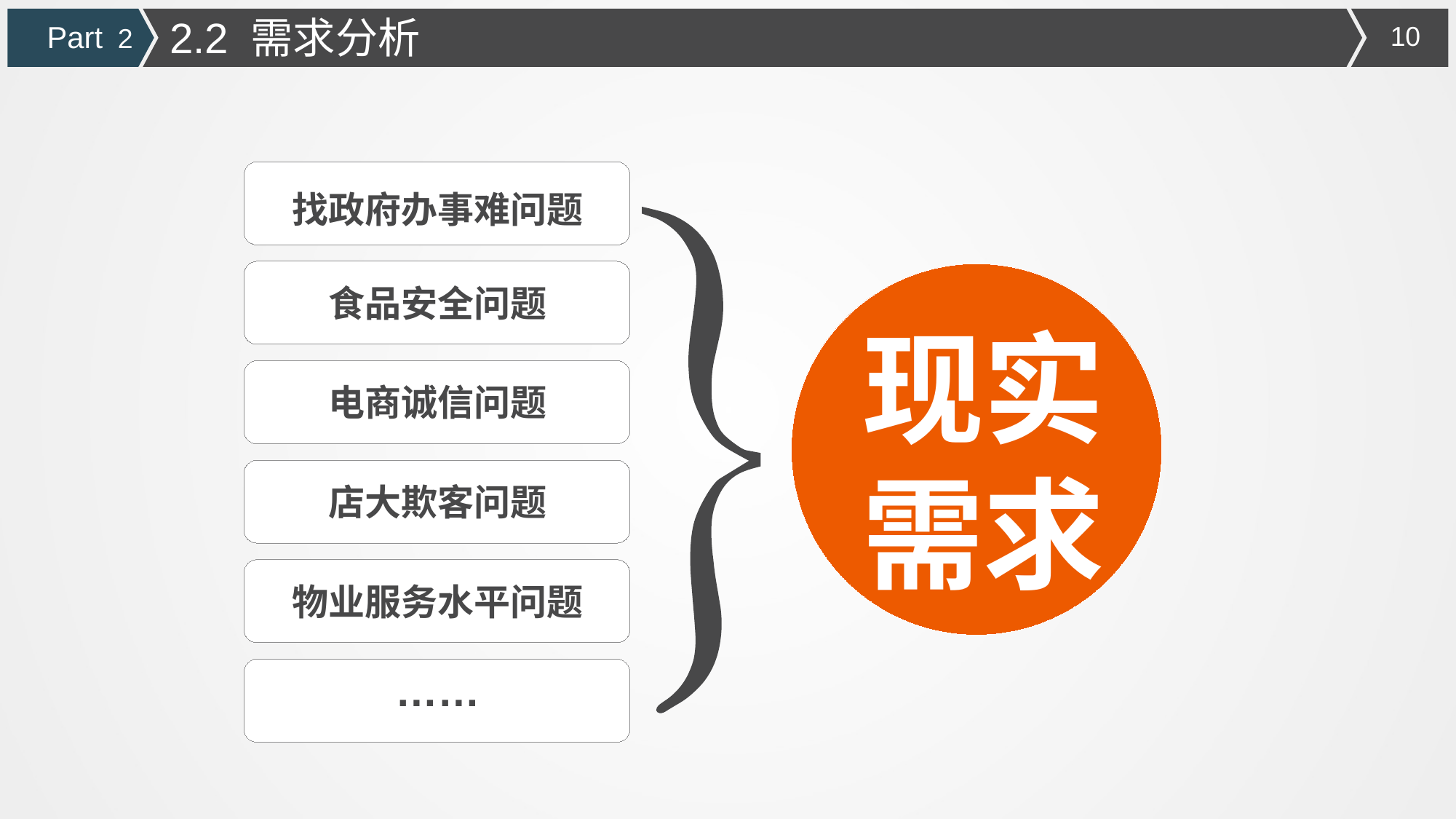

2.2 需求分析
Part  2

找政府办事难问题

食品安全问题

现实需求

电商诚信问题

店大欺客问题

物业服务水平问题

……